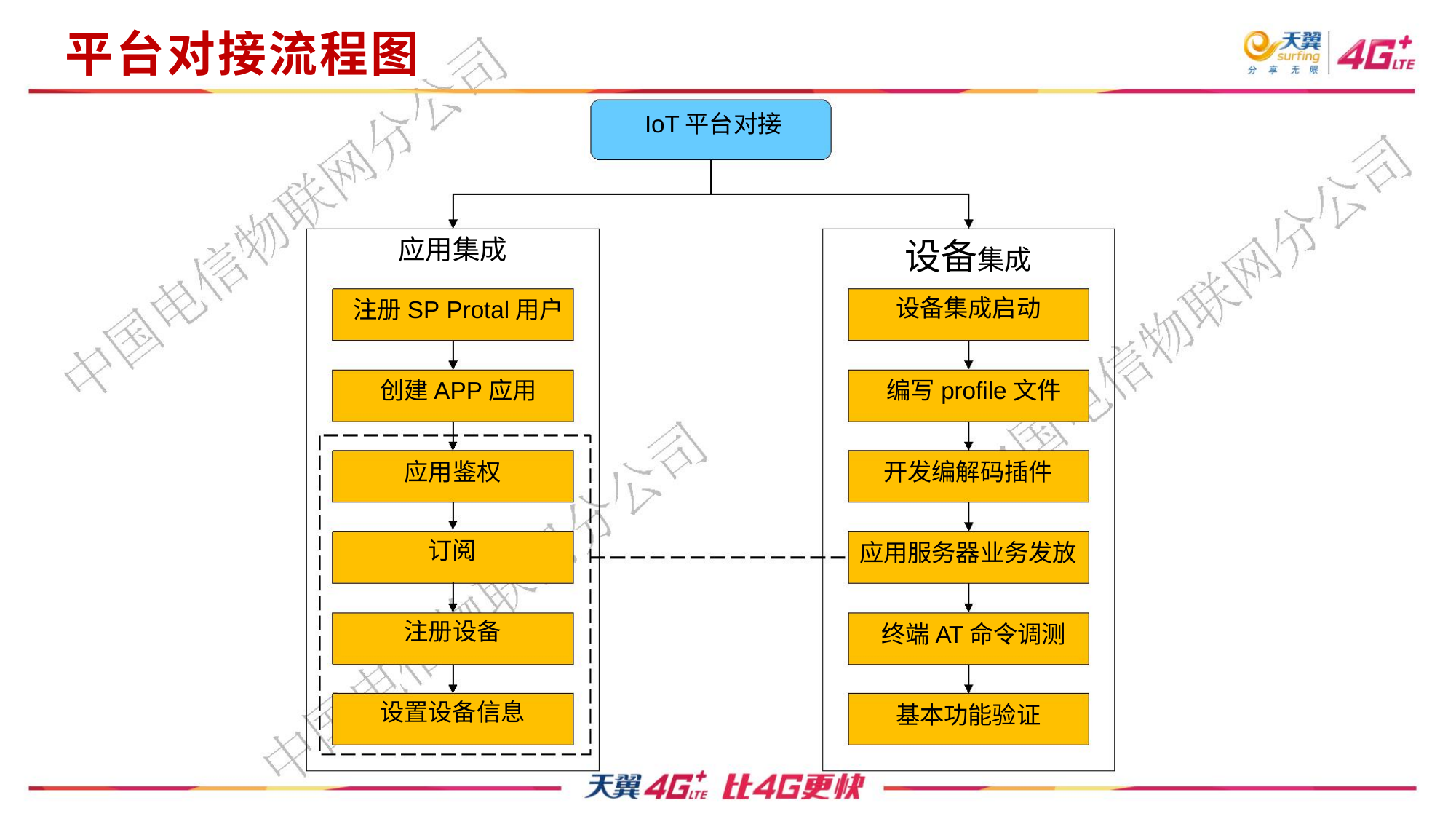

平台对接流程图
IoT平台对接
应用集成
设备集成
注册SP Protal用户
创建APP应用
应用鉴权
设备集成启动
编写profile文件
开发编解码插件
应用服务器业务发放
终端AT命令调测
基本功能验证
订阅
注册设备
设置设备信息